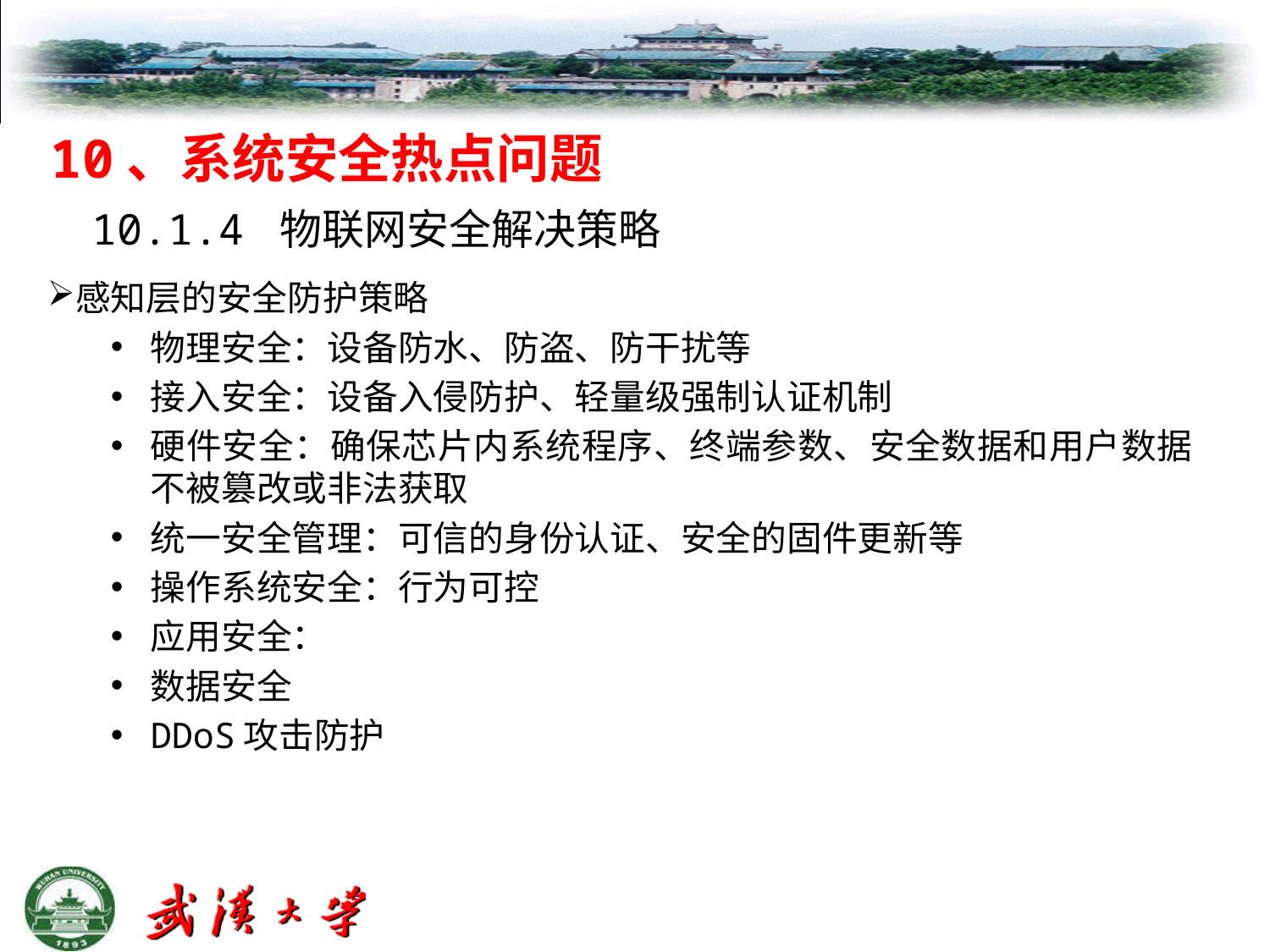

10、系统安全热点问题
10.1.4 物联网安全解决策略
感知层的安全防护策略
物理安全：设备防水、防盗、防干扰等
接入安全：设备入侵防护、轻量级强制认证机制
硬件安全：确保芯片内系统程序、终端参数、安全数据和用户数据不被篡改或非法获取
统一安全管理：可信的身份认证、安全的固件更新等
操作系统安全：行为可控
应用安全：
数据安全
DDoS攻击防护